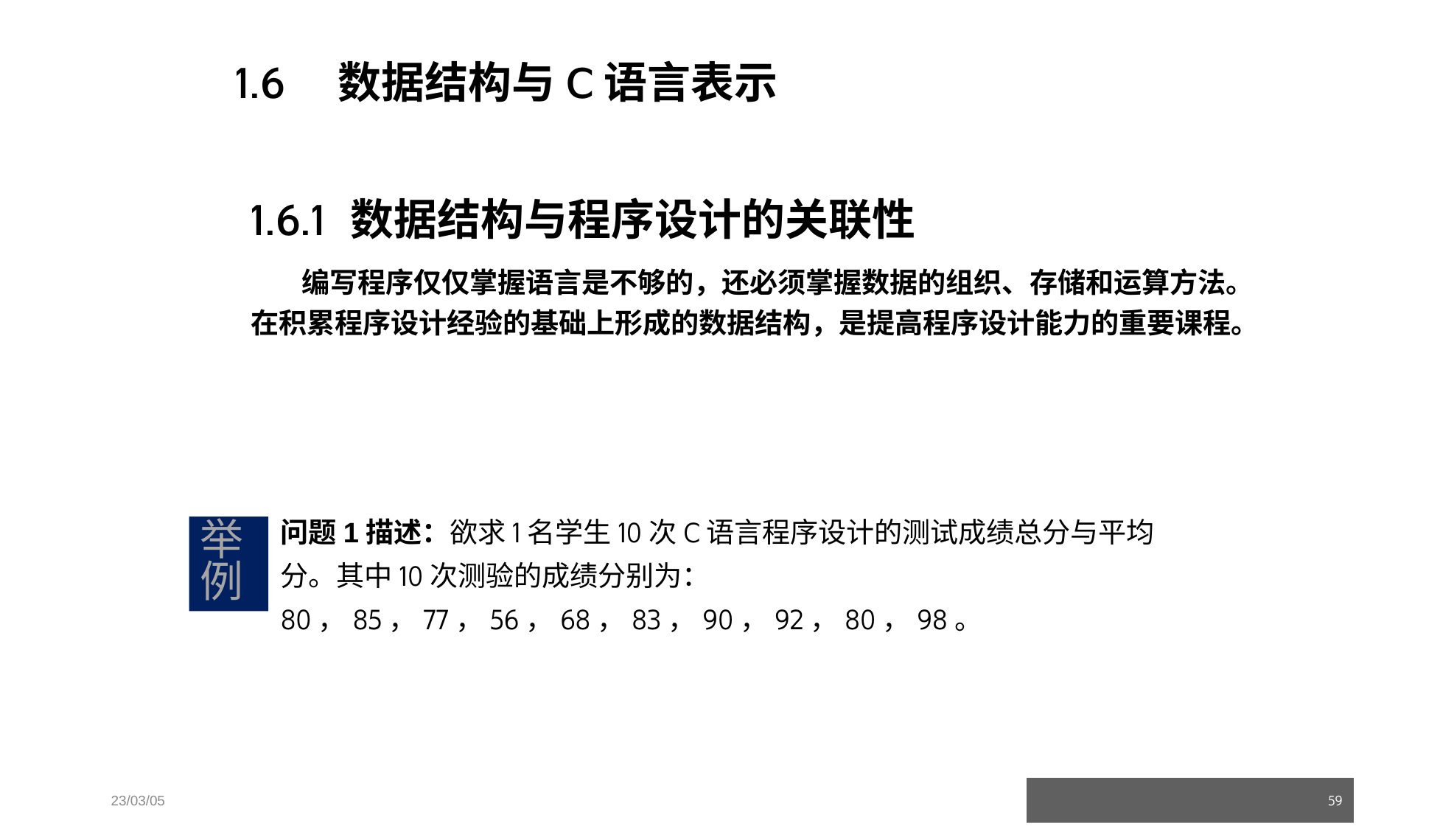

1.6   数据结构与C语言表示
1.6.1 数据结构与程序设计的关联性
       编写程序仅仅掌握语言是不够的，还必须掌握数据的组织、存储和运算方法。在积累程序设计经验的基础上形成的数据结构，是提高程序设计能力的重要课程。
问题1描述：欲求1名学生10次C语言程序设计的测试成绩总分与平均分。其中10次测验的成绩分别为：80，85，77，56，68，83，90，92，80，98。
举例
23/03/05
59